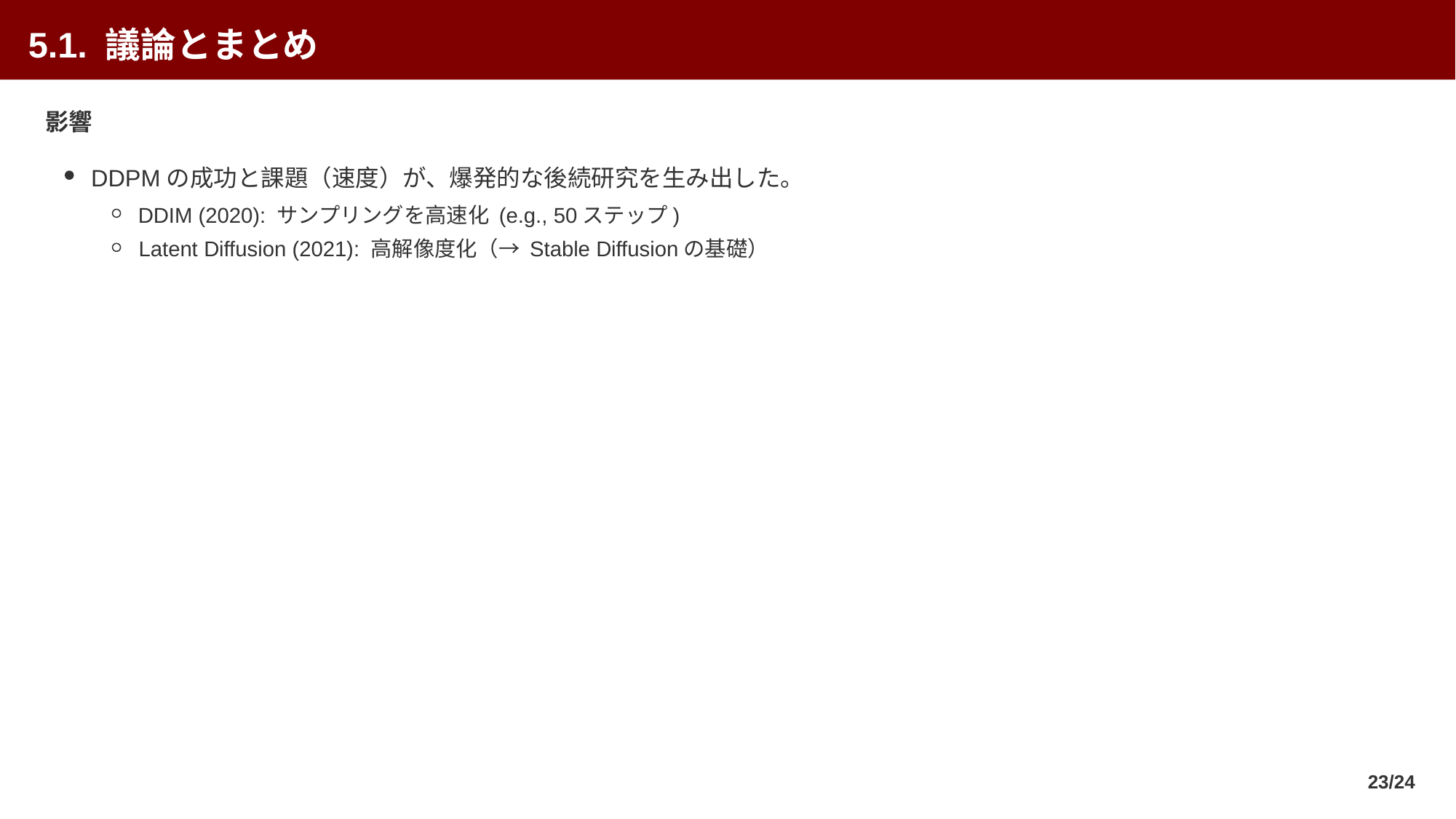

5.1. 議論とまとめ
影響
DDPMの成功と課題（速度）が、爆発的な後続研究を生み出した。

DDIM (2020): サンプリングを高速化 (e.g., 50ステップ)

Latent Diffusion (2021): 高解像度化（→ Stable Diffusionの基礎）

23/24